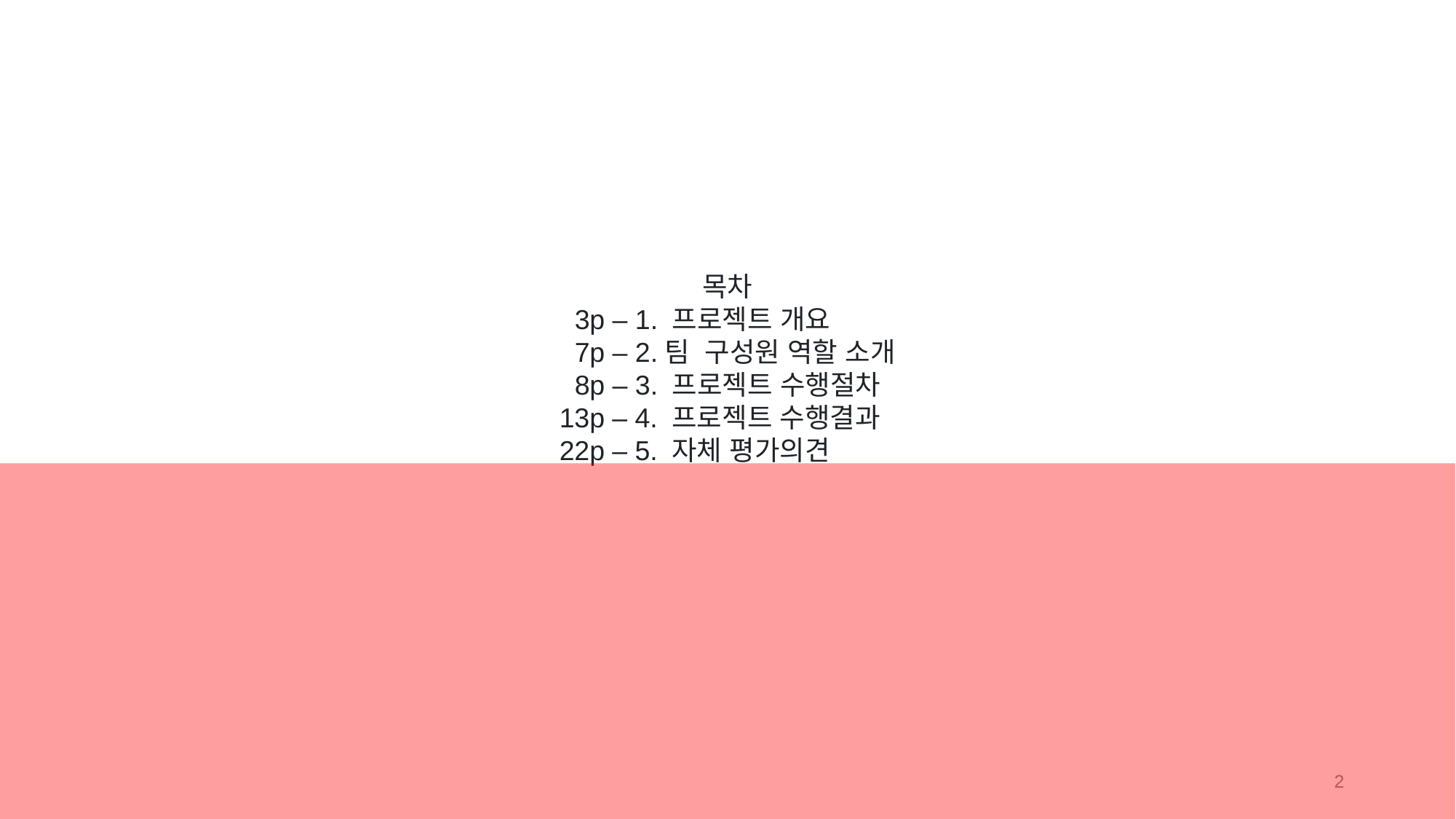

목차
  3p – 1. 프로젝트 개요
  7p – 2.팀  구성원 역할 소개
  8p – 3. 프로젝트 수행절차
13p – 4. 프로젝트 수행결과
22p – 5. 자체 평가의견

2